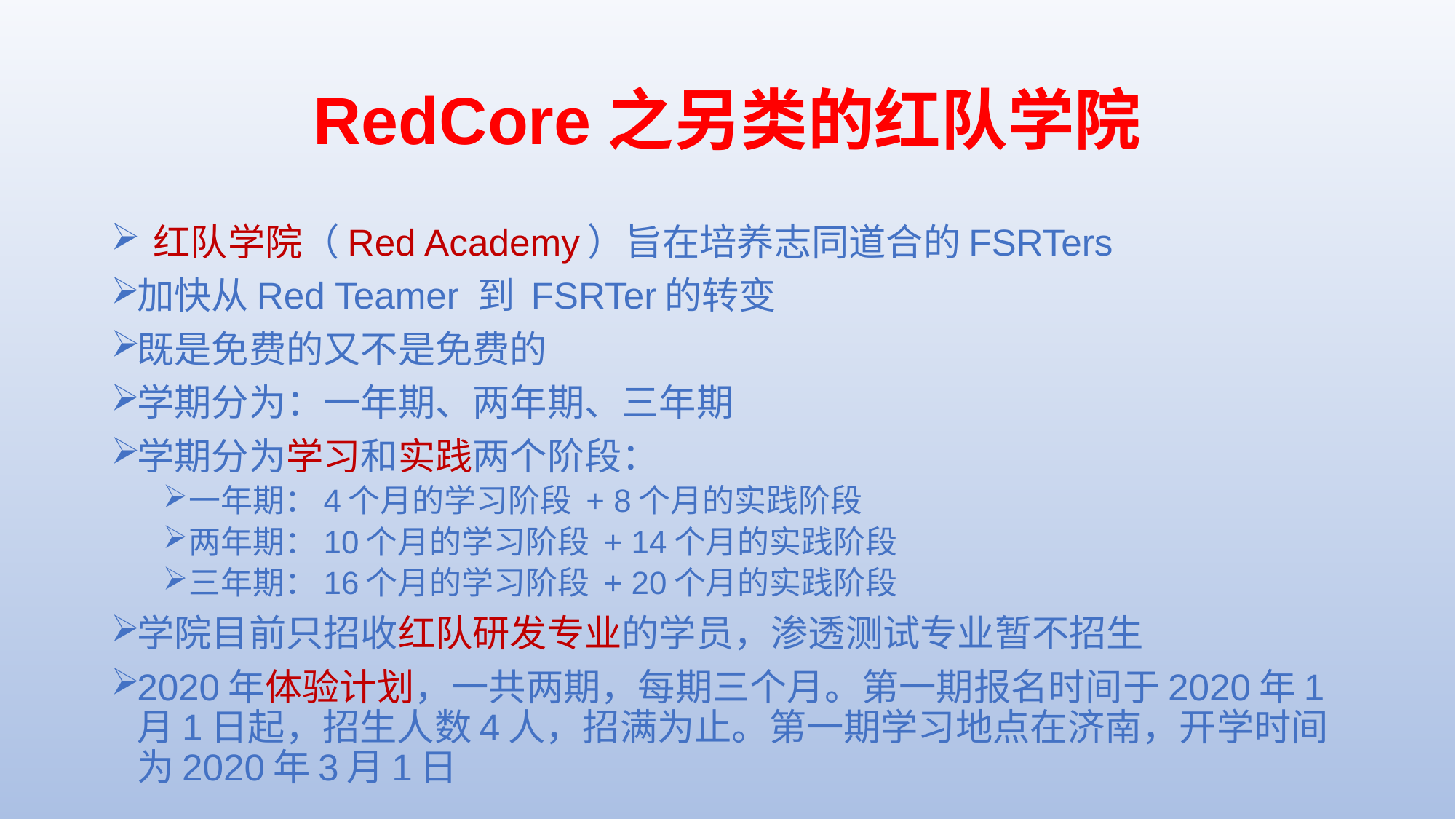

# RedCore之另类的红队学院
 红队学院（Red Academy）旨在培养志同道合的FSRTers
加快从Red Teamer 到 FSRTer的转变
既是免费的又不是免费的
学期分为：一年期、两年期、三年期
学期分为学习和实践两个阶段：
一年期：4个月的学习阶段 + 8个月的实践阶段
两年期：10个月的学习阶段 + 14个月的实践阶段
三年期：16个月的学习阶段 + 20个月的实践阶段
学院目前只招收红队研发专业的学员，渗透测试专业暂不招生
2020年体验计划，一共两期，每期三个月。第一期报名时间于2020年1月1日起，招生人数4人，招满为止。第一期学习地点在济南，开学时间为2020年3月1日